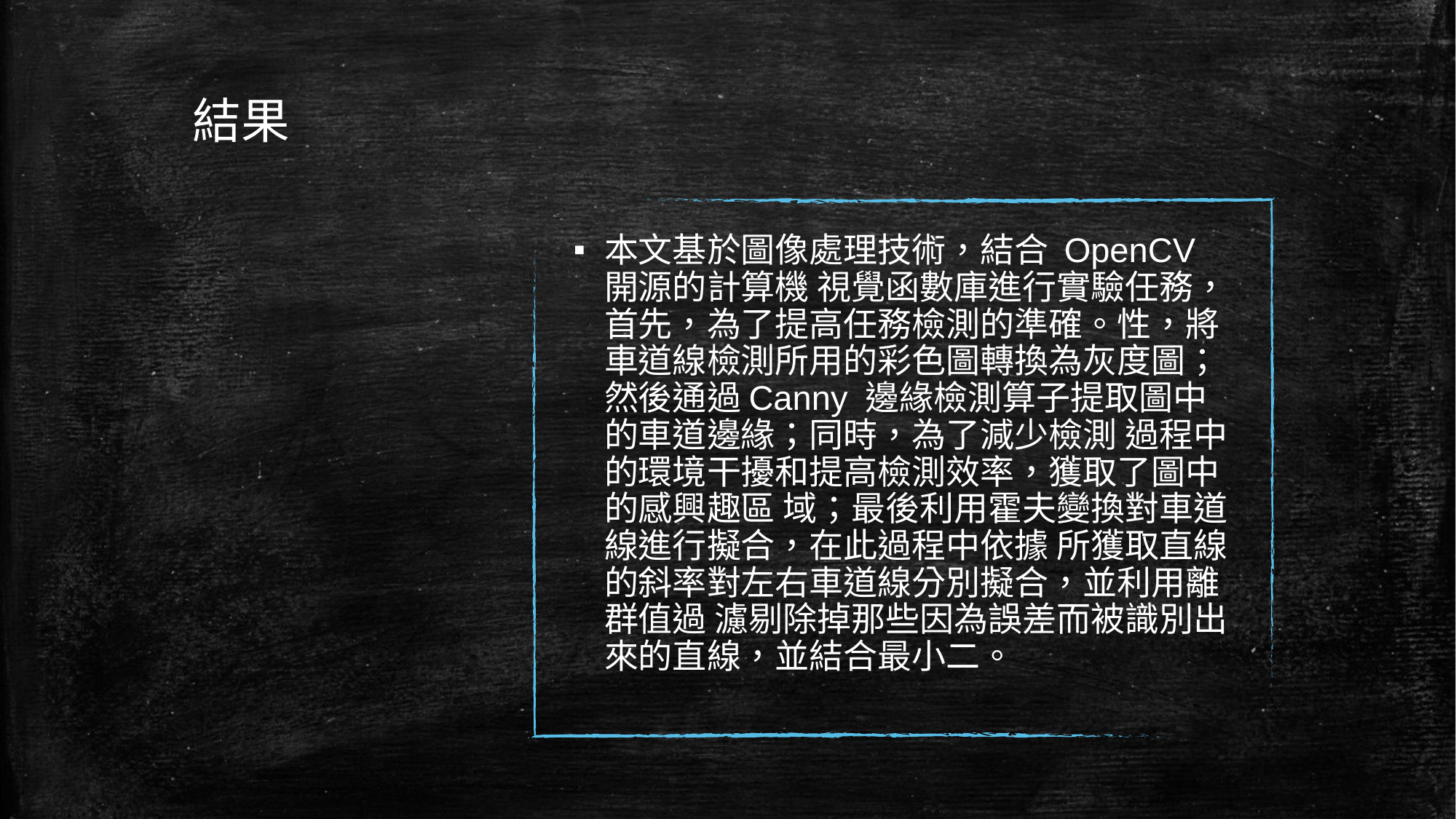

# 結果
本文基於圖像處理技術，結合 OpenCV開源的計算機 視覺函數庫進行實驗任務，首先，為了提高任務檢測的準確。性，將車道線檢測所用的彩色圖轉換為灰度圖；然後通過Canny 邊緣檢測算子提取圖中的車道邊緣；同時，為了減少檢測 過程中的環境干擾和提高檢測效率，獲取了圖中的感興趣區 域；最後利用霍夫變換對車道線進行擬合，在此過程中依據 所獲取直線的斜率對左右車道線分別擬合，並利用離群值過 濾剔除掉那些因為誤差而被識別出來的直線，並結合最小二。